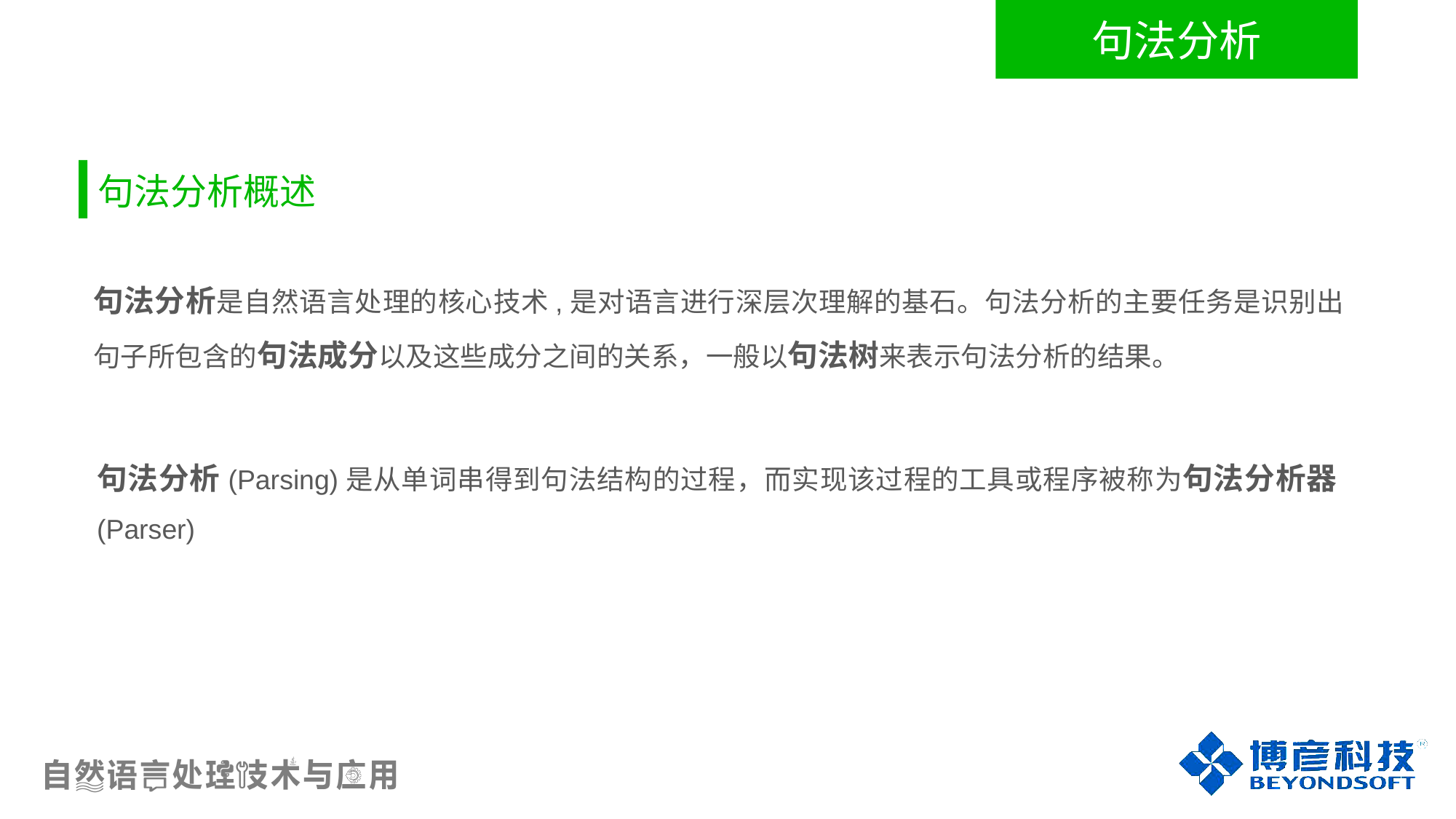

句法分析

句法分析概述
句法分析是自然语言处理的核心技术,是对语言进行深层次理解的基石。句法分析的主要任务是识别出句子所包含的句法成分以及这些成分之间的关系，一般以句法树来表示句法分析的结果。
句法分析(Parsing)是从单词串得到句法结构的过程，而实现该过程的工具或程序被称为句法分析器(Parser)